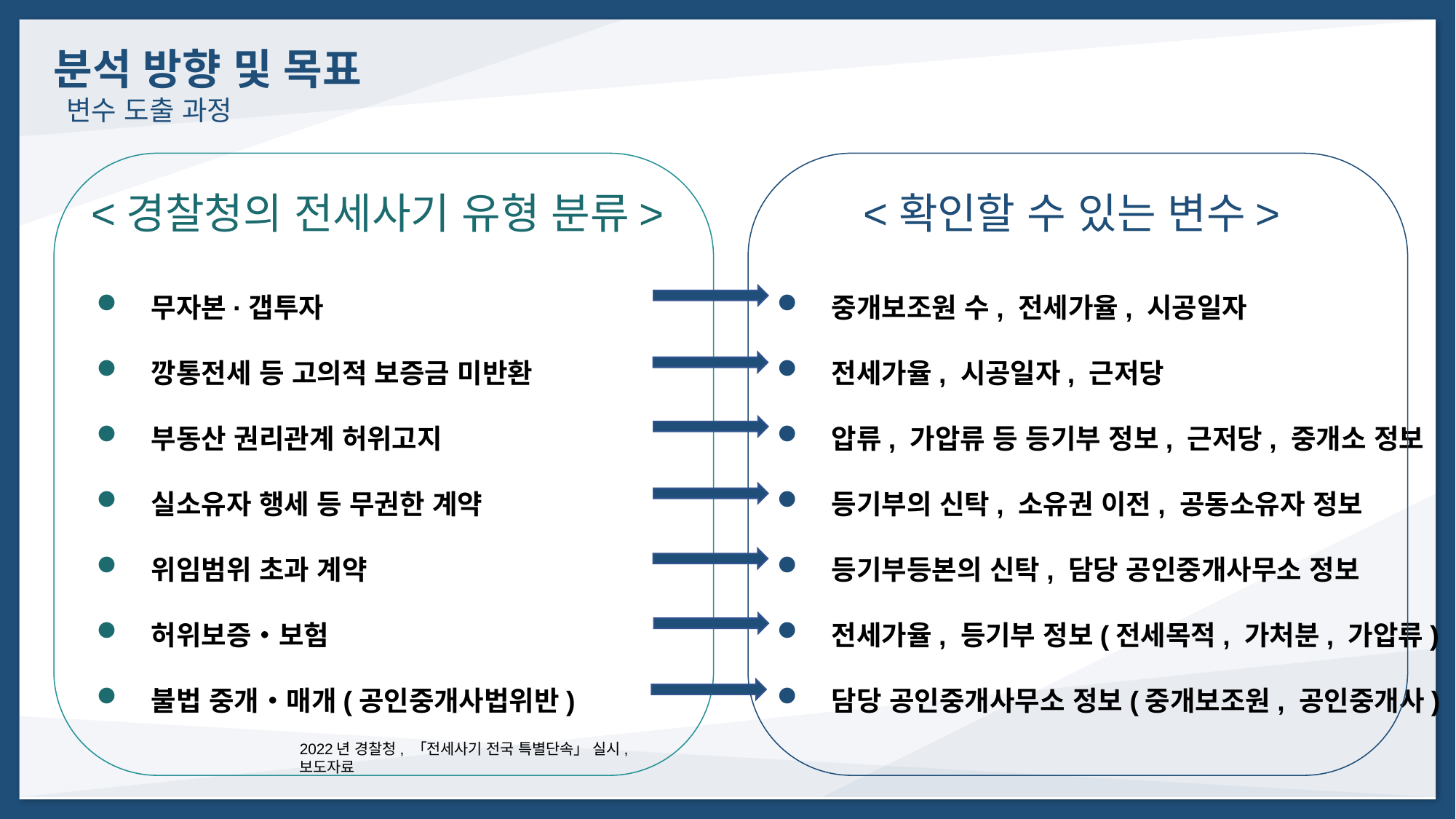

분석 방향 및 목표
변수 도출 과정

<경찰청의 전세사기 유형 분류>
무자본·갭투자
깡통전세 등 고의적 보증금 미반환
부동산 권리관계 허위고지
실소유자 행세 등 무권한 계약
위임범위 초과 계약
허위보증‧보험
불법 중개‧매개(공인중개사법위반)

2022년 경찰청, 「전세사기 전국 특별단속」 실시, 보도자료
<확인할 수 있는 변수>
중개보조원 수, 전세가율, 시공일자
전세가율, 시공일자, 근저당
압류, 가압류 등 등기부 정보, 근저당, 중개소 정보
등기부의 신탁, 소유권 이전, 공동소유자 정보
등기부등본의 신탁, 담당 공인중개사무소 정보
전세가율, 등기부 정보(전세목적, 가처분, 가압류)
담당 공인중개사무소 정보(중개보조원, 공인중개사)

KEYWORD